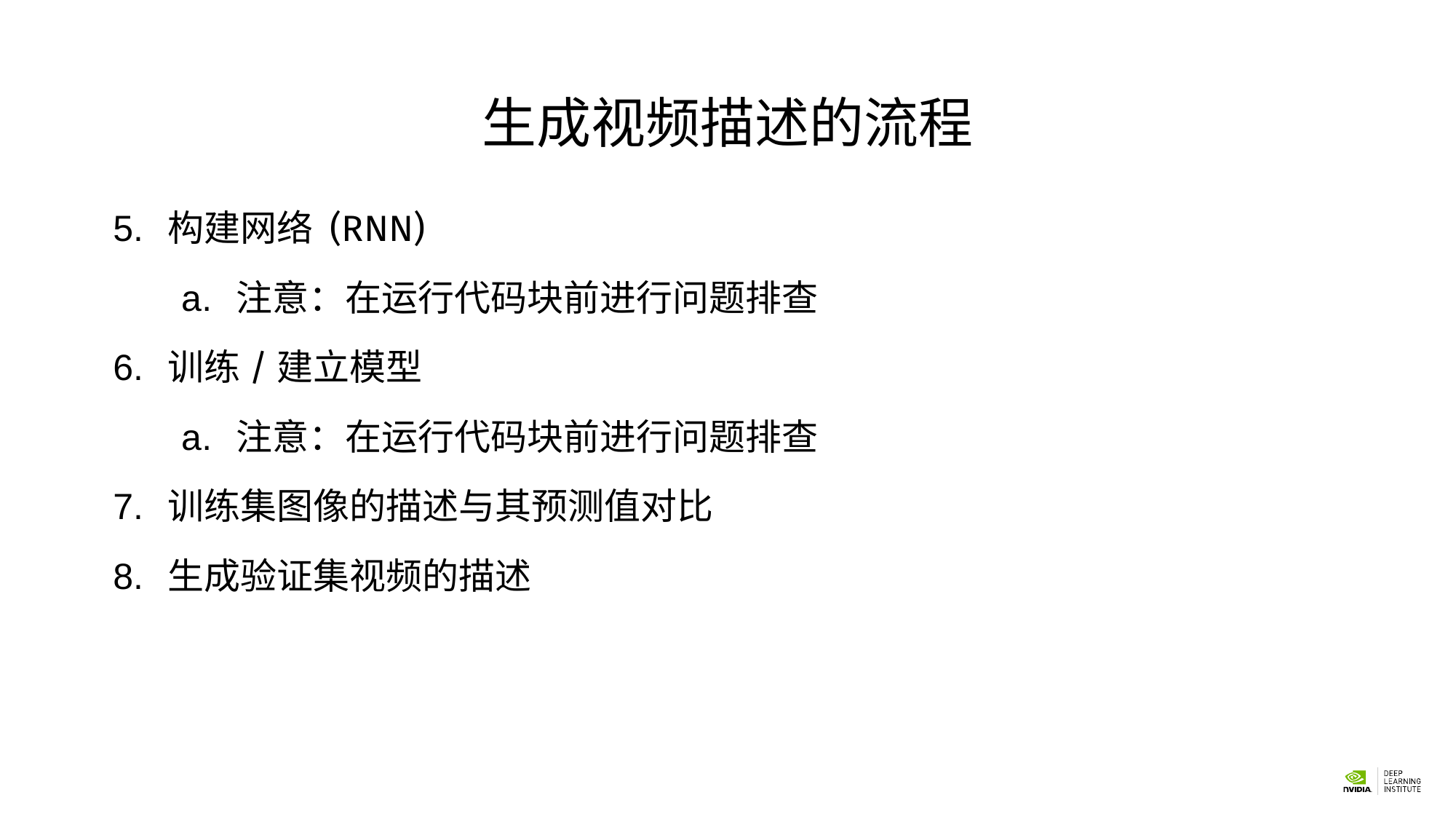

# 生成视频描述的流程
构建网络 (RNN)
注意：在运行代码块前进行问题排查
训练/建立模型
注意：在运行代码块前进行问题排查
训练集图像的描述与其预测值对比
生成验证集视频的描述